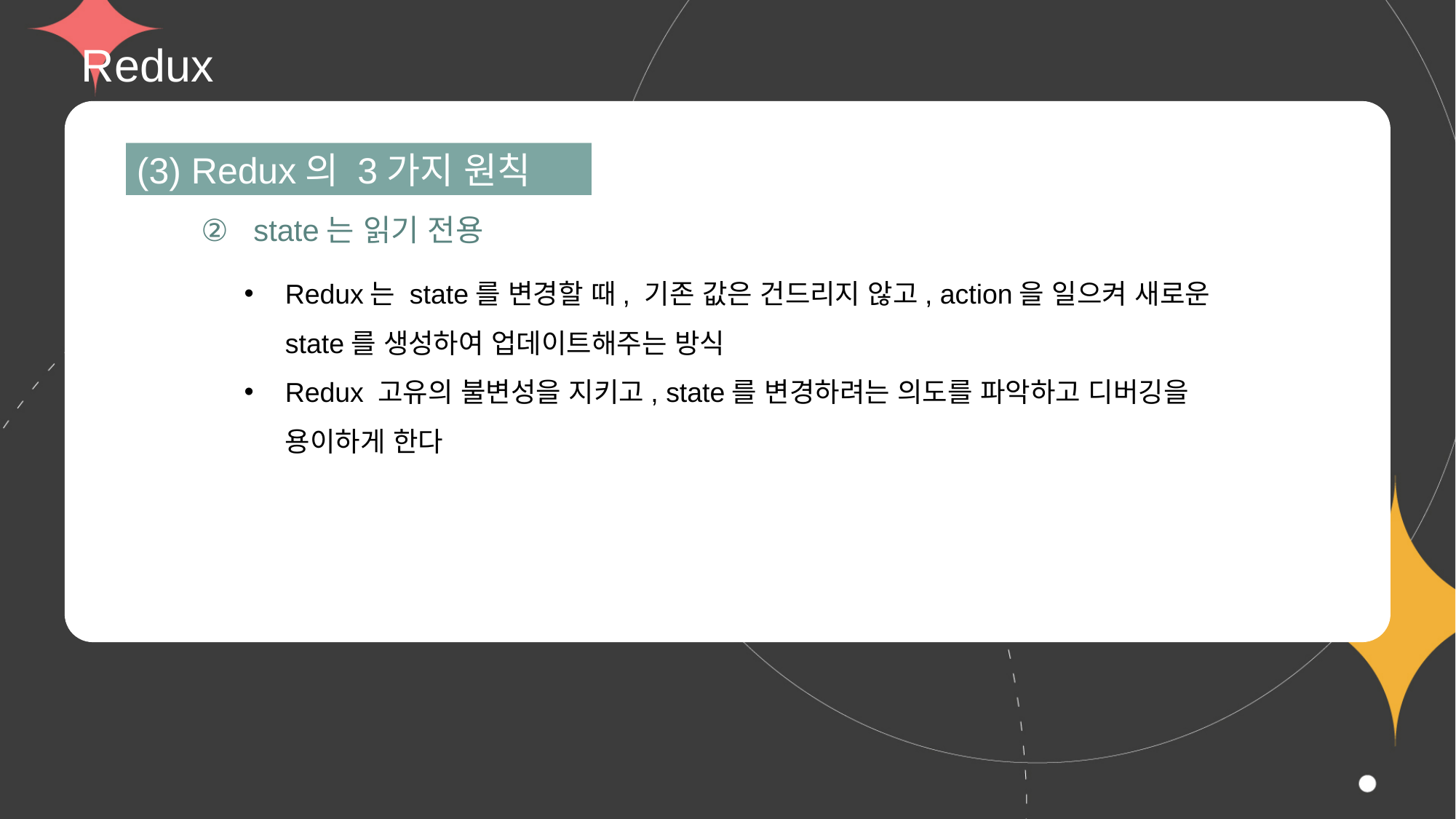

# Redux
(3) Redux의 3가지 원칙
②   state는 읽기 전용
Redux는 state를 변경할 때, 기존 값은 건드리지 않고, action을 일으켜 새로운 state를 생성하여 업데이트해주는 방식
Redux 고유의 불변성을 지키고, state를 변경하려는 의도를 파악하고 디버깅을 용이하게 한다